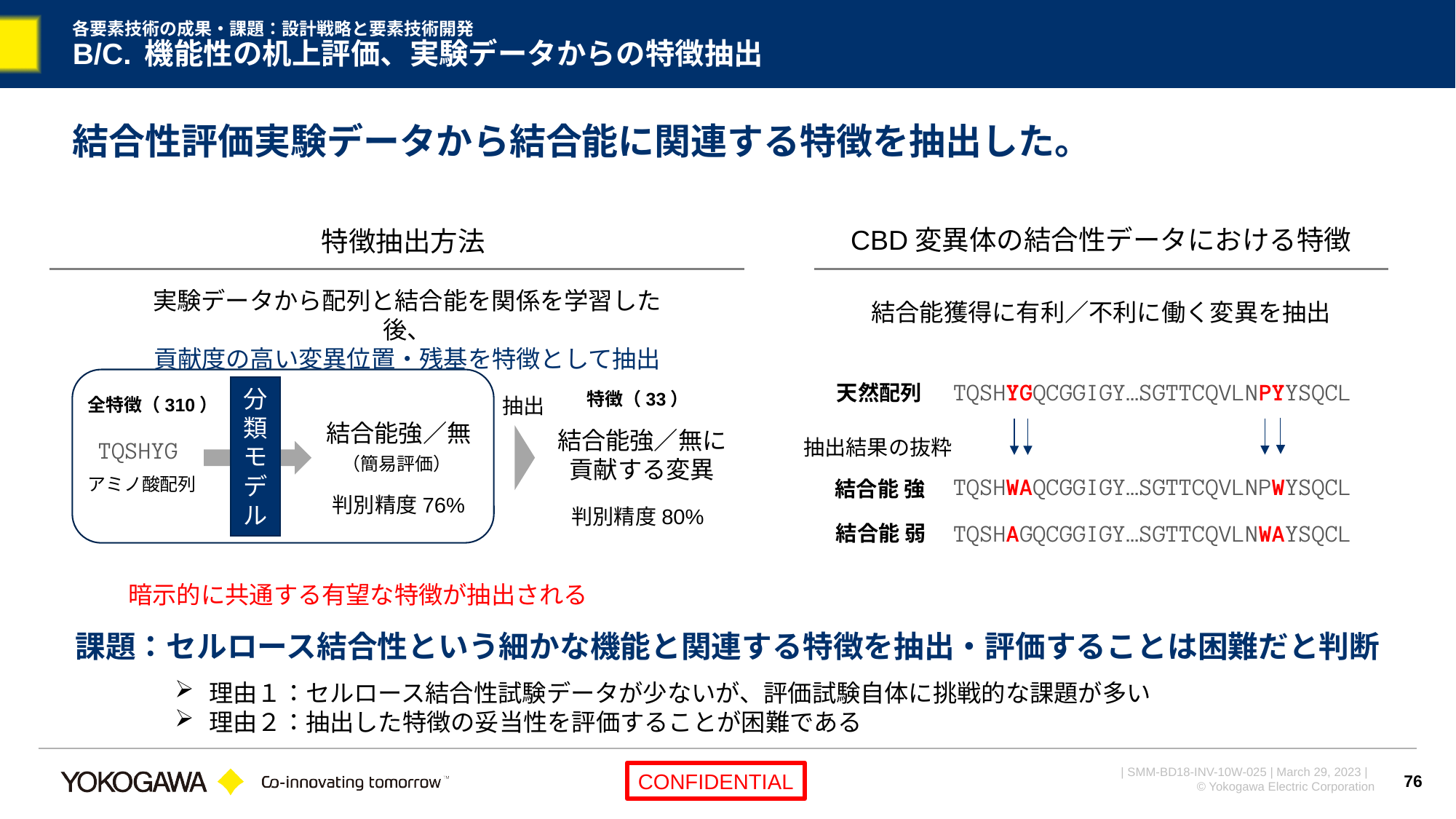

# 各要素技術の成果・課題：設計戦略と要素技術開発 B/C. 機能性の机上評価、実験データからの特徴抽出
結合性評価実験データから結合能に関連する特徴を抽出した。
CBD変異体の結合性データにおける特徴
特徴抽出方法
実験データから配列と結合能を関係を学習した後、
貢献度の高い変異位置・残基を特徴として抽出
結合能獲得に有利／不利に働く変異を抽出

TQSHYGQCGGIGY…SGTTCQVLNPYYSQCL
天然配列
分類モデル
特徴（33）
抽出
全特徴（310）
結合能強／無
結合能強／無に
貢献する変異
抽出結果の抜粋
TQSHYG

（簡易評価）

TQSHWAQCGGIGY…SGTTCQVLNPWYSQCL
アミノ酸配列
結合能 強
判別精度76%
判別精度80%
TQSHAGQCGGIGY…SGTTCQVLNWAYSQCL
結合能 弱
暗示的に共通する有望な特徴が抽出される
課題：セルロース結合性という細かな機能と関連する特徴を抽出・評価することは困難だと判断
理由１：セルロース結合性試験データが少ないが、評価試験自体に挑戦的な課題が多い
理由２：抽出した特徴の妥当性を評価することが困難である
76